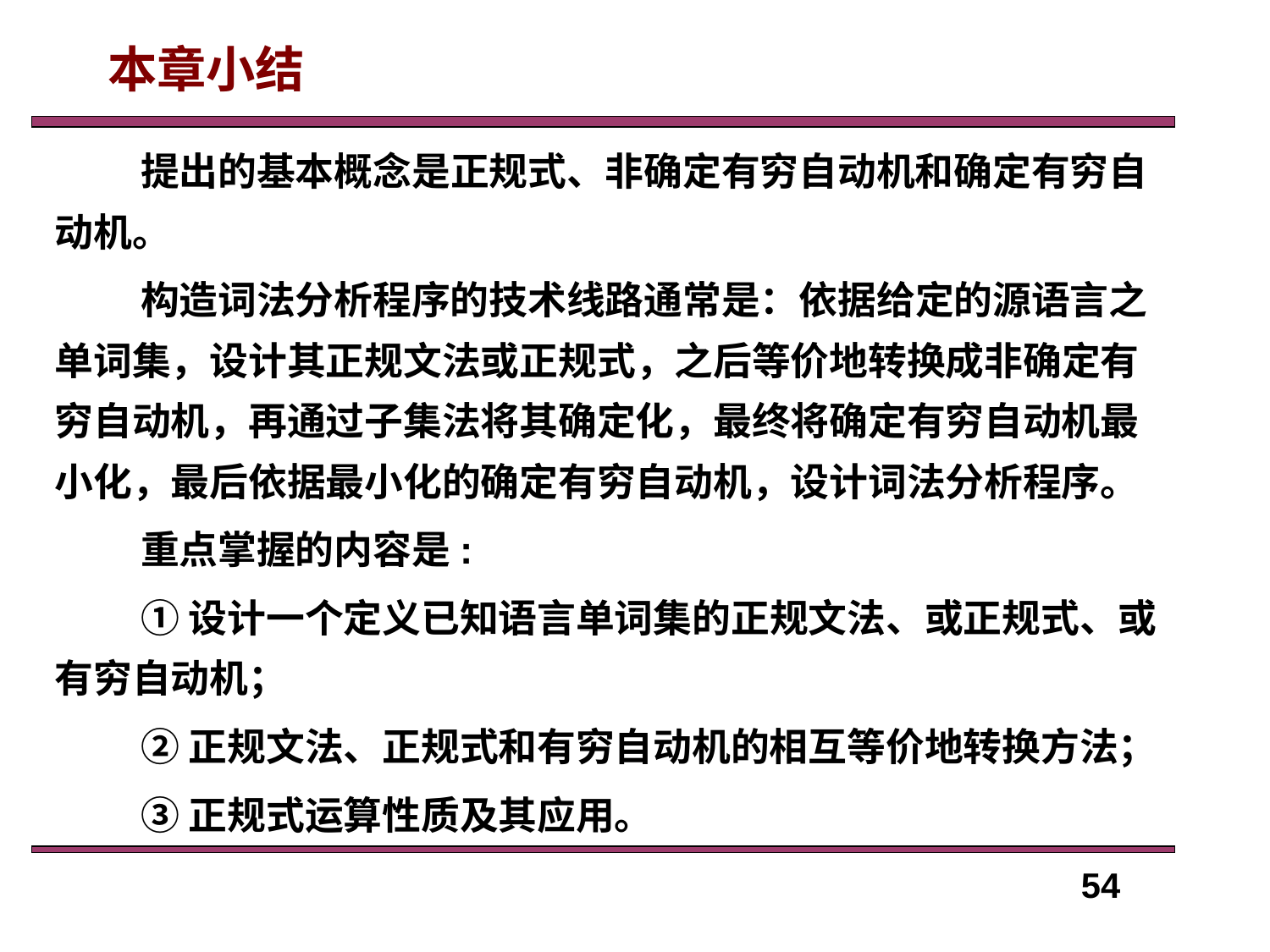

本章小结
提出的基本概念是正规式、非确定有穷自动机和确定有穷自动机。
构造词法分析程序的技术线路通常是：依据给定的源语言之单词集，设计其正规文法或正规式，之后等价地转换成非确定有穷自动机，再通过子集法将其确定化，最终将确定有穷自动机最小化，最后依据最小化的确定有穷自动机，设计词法分析程序。
重点掌握的内容是:
①设计一个定义已知语言单词集的正规文法、或正规式、或有穷自动机；
②正规文法、正规式和有穷自动机的相互等价地转换方法；
③正规式运算性质及其应用。
54